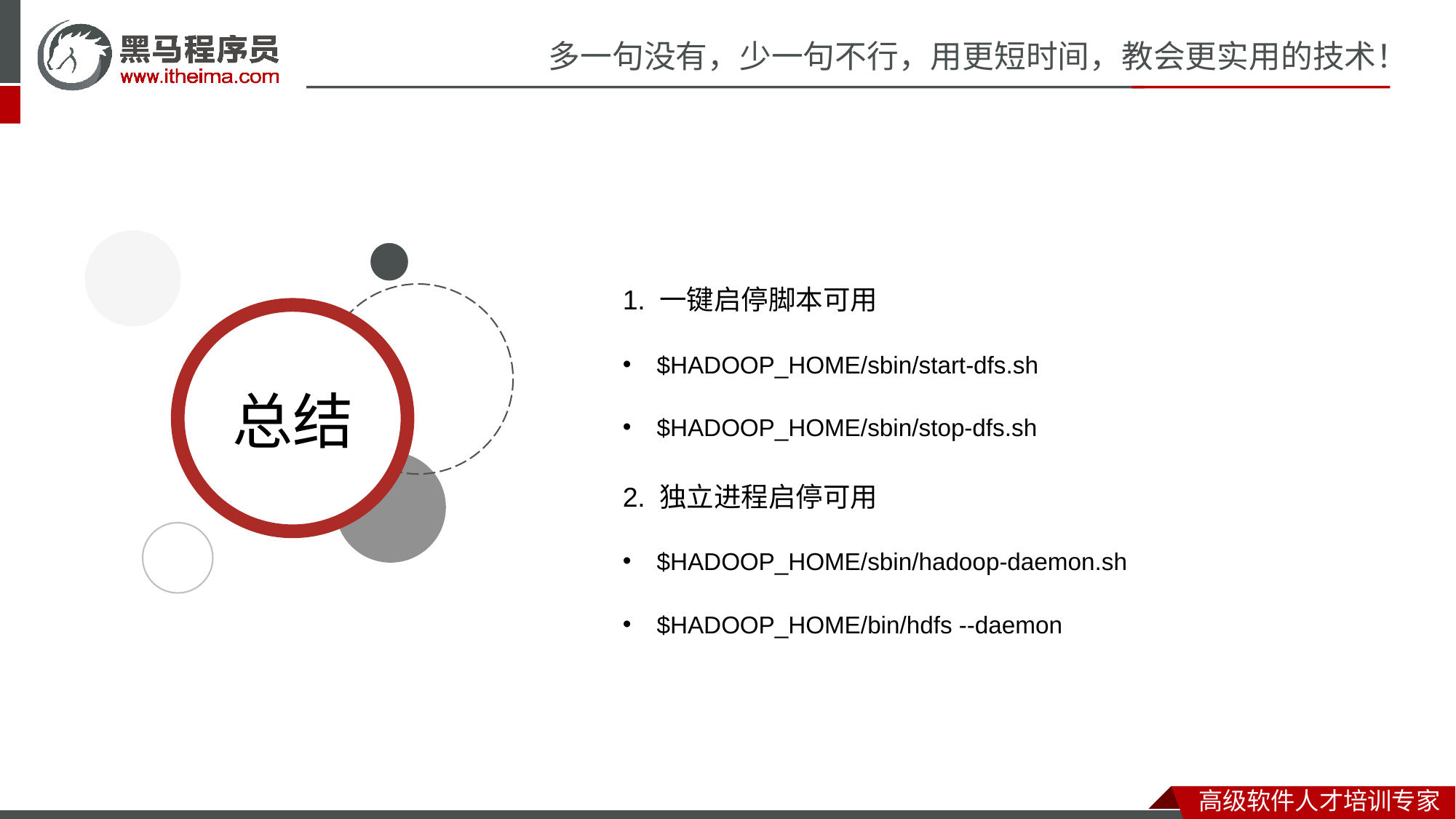

1. 一键启停脚本可用
$HADOOP_HOME/sbin/start-dfs.sh
$HADOOP_HOME/sbin/stop-dfs.sh
2. 独立进程启停可用
$HADOOP_HOME/sbin/hadoop-daemon.sh
$HADOOP_HOME/bin/hdfs --daemon